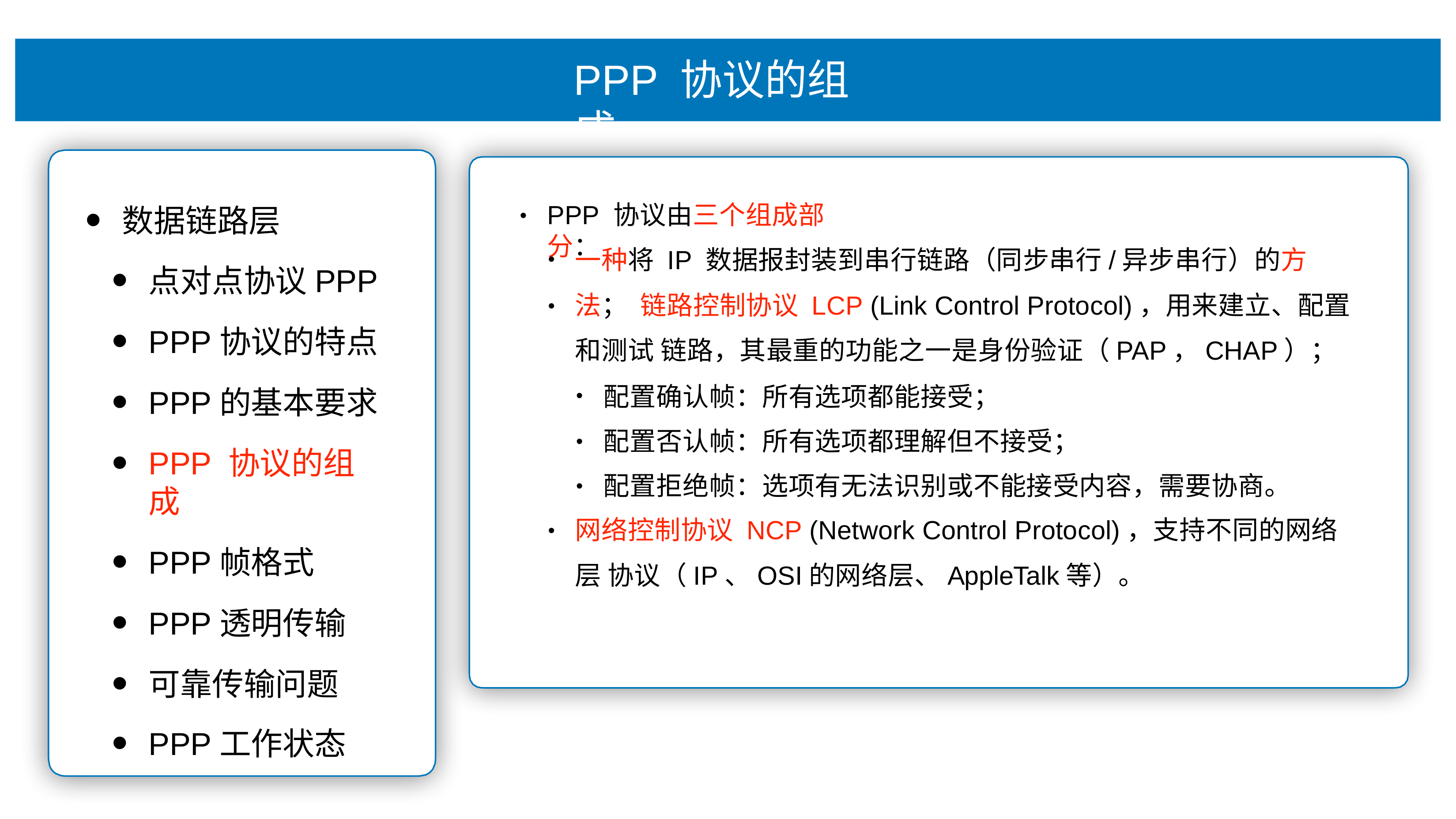

# PPP 协议的组成

数据链路层
点对点协议PPP
PPP协议的特点
PPP的基本要求
PPP 协议的组成
PPP帧格式
PPP透明传输
可靠传输问题
PPP⼯作状态
PPP 协议由三个组成部分：
•
⼀种将 IP 数据报封装到串⾏链路（同步串⾏/异步串⾏）的⽅法；  链路控制协议 LCP (Link Control Protocol)，⽤来建⽴、配置和测试 链路，其最重的功能之⼀是身份验证（PAP，CHAP）；
•
配置确认帧：所有选项都能接受；
配置否认帧：所有选项都理解但不接受；
配置拒绝帧：选项有⽆法识别或不能接受内容，需要协商。
•
•
⽹络控制协议 NCP (Network Control Protocol)，⽀持不同的⽹络层 协议（IP、OSI的⽹络层、AppleTalk等）。
•